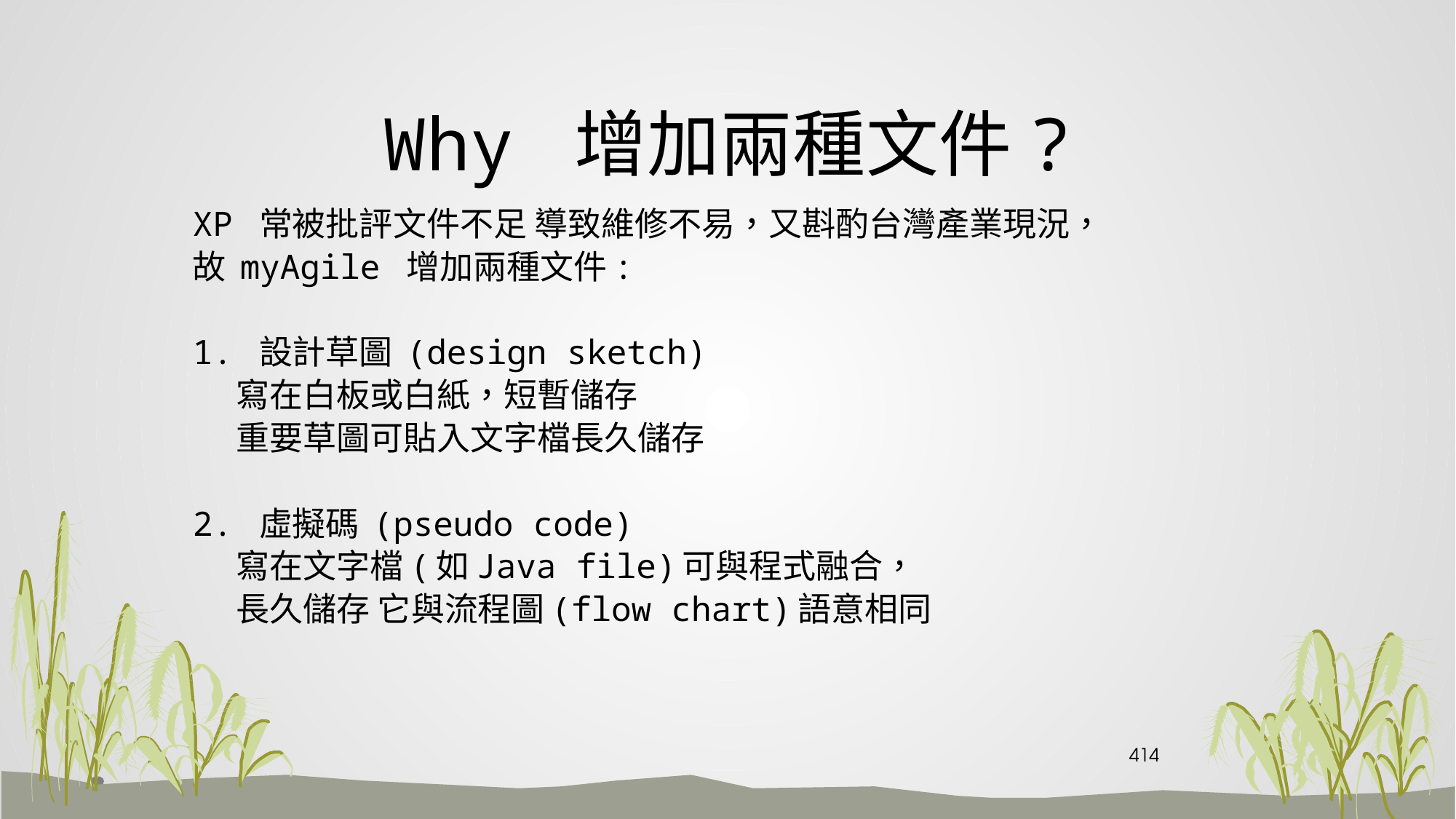

# Why 增加兩種文件?
XP 常被批評文件不足 導致維修不易，又斟酌台灣產業現況，
故 myAgile 增加兩種文件:

1. 設計草圖 (design sketch)
     寫在白板或白紙，短暫儲存
     重要草圖可貼入文字檔長久儲存

2. 虛擬碼 (pseudo code)
     寫在文字檔(如Java file)可與程式融合，
     長久儲存 它與流程圖(flow chart)語意相同

414